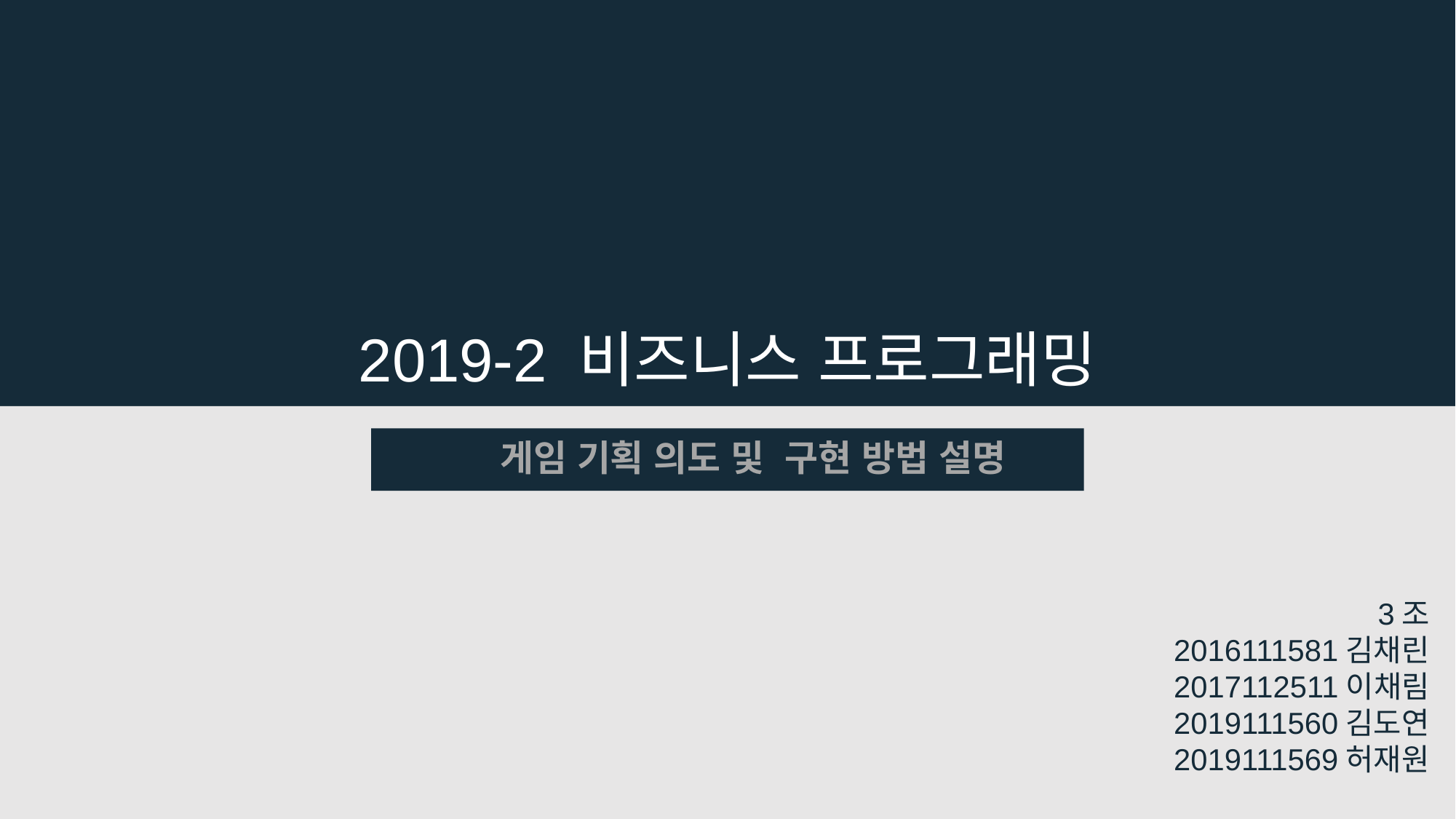

2019-2 비즈니스 프로그래밍

게임 기획 의도 및  구현 방법 설명
3조
2016111581김채린
2017112511이채림
2019111560김도연
2019111569허재원